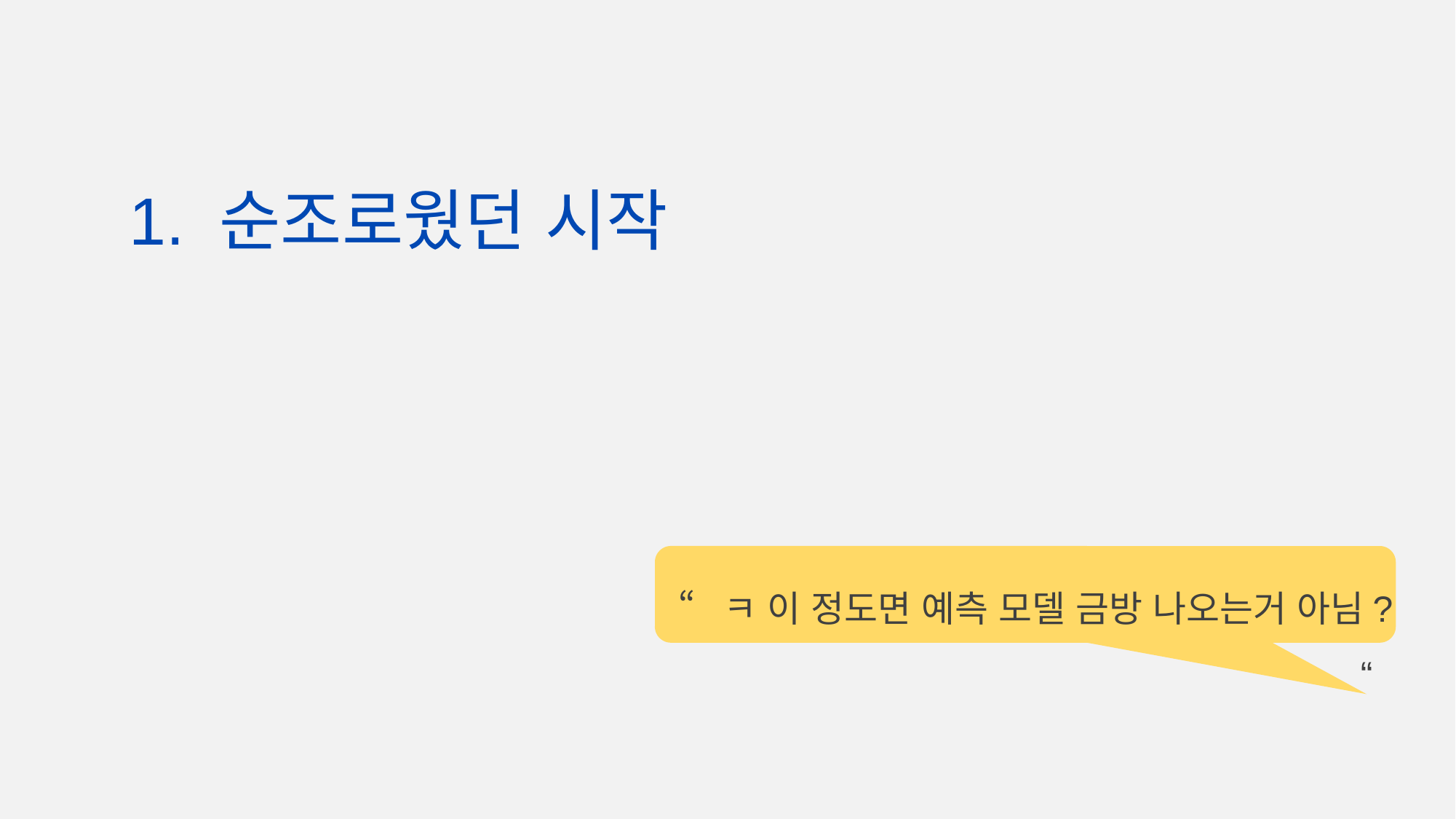

1. 순조로웠던 시작

“ㅋ 이 정도면 예측 모델 금방 나오는거 아님?“